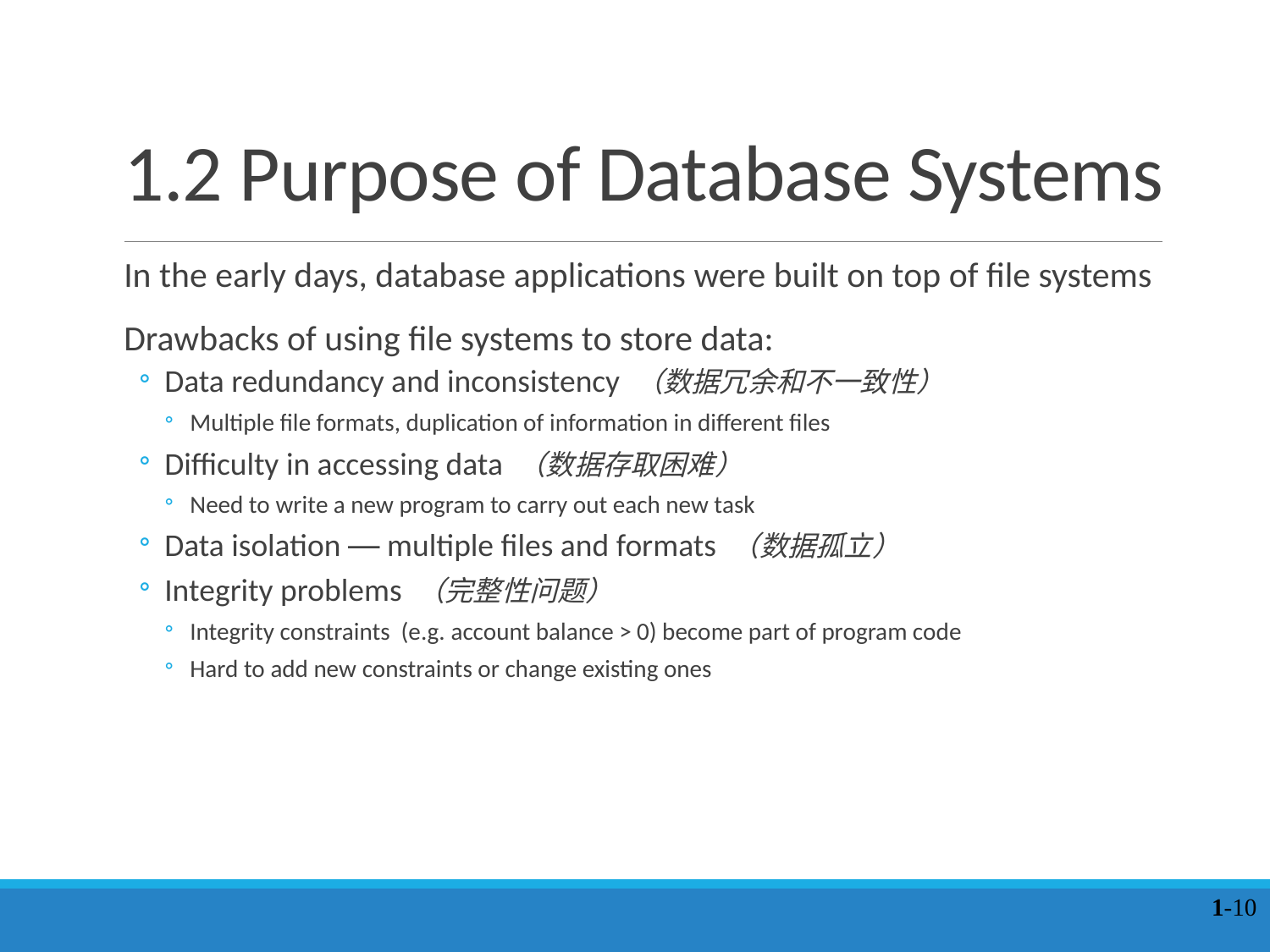

# 1.2 Purpose of Database Systems

In the early days, database applications were built on top of file systems
Drawbacks of using file systems to store data:
Data redundancy and inconsistency （数据冗余和不一致性）
Multiple file formats, duplication of information in different files
Difficulty in accessing data （数据存取困难）
Need to write a new program to carry out each new task
Data isolation — multiple files and formats （数据孤立）
Integrity problems （完整性问题）
Integrity constraints  (e.g. account balance > 0) become part of program code
Hard to add new constraints or change existing ones
1-10